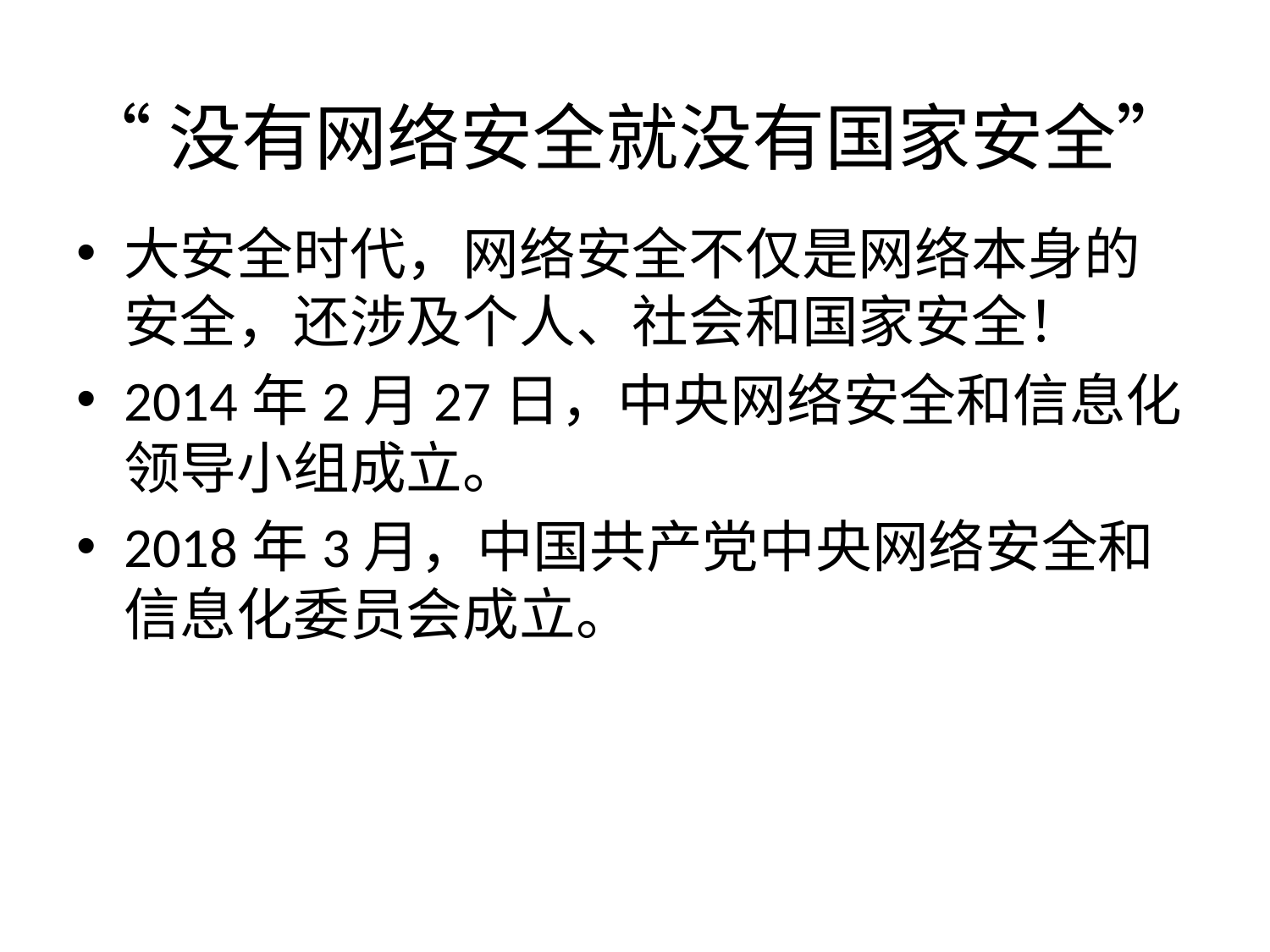

# “没有网络安全就没有国家安全”
大安全时代，网络安全不仅是网络本身的安全，还涉及个人、社会和国家安全！
2014年2月27日，中央网络安全和信息化领导小组成立。
2018年3月，中国共产党中央网络安全和信息化委员会成立。